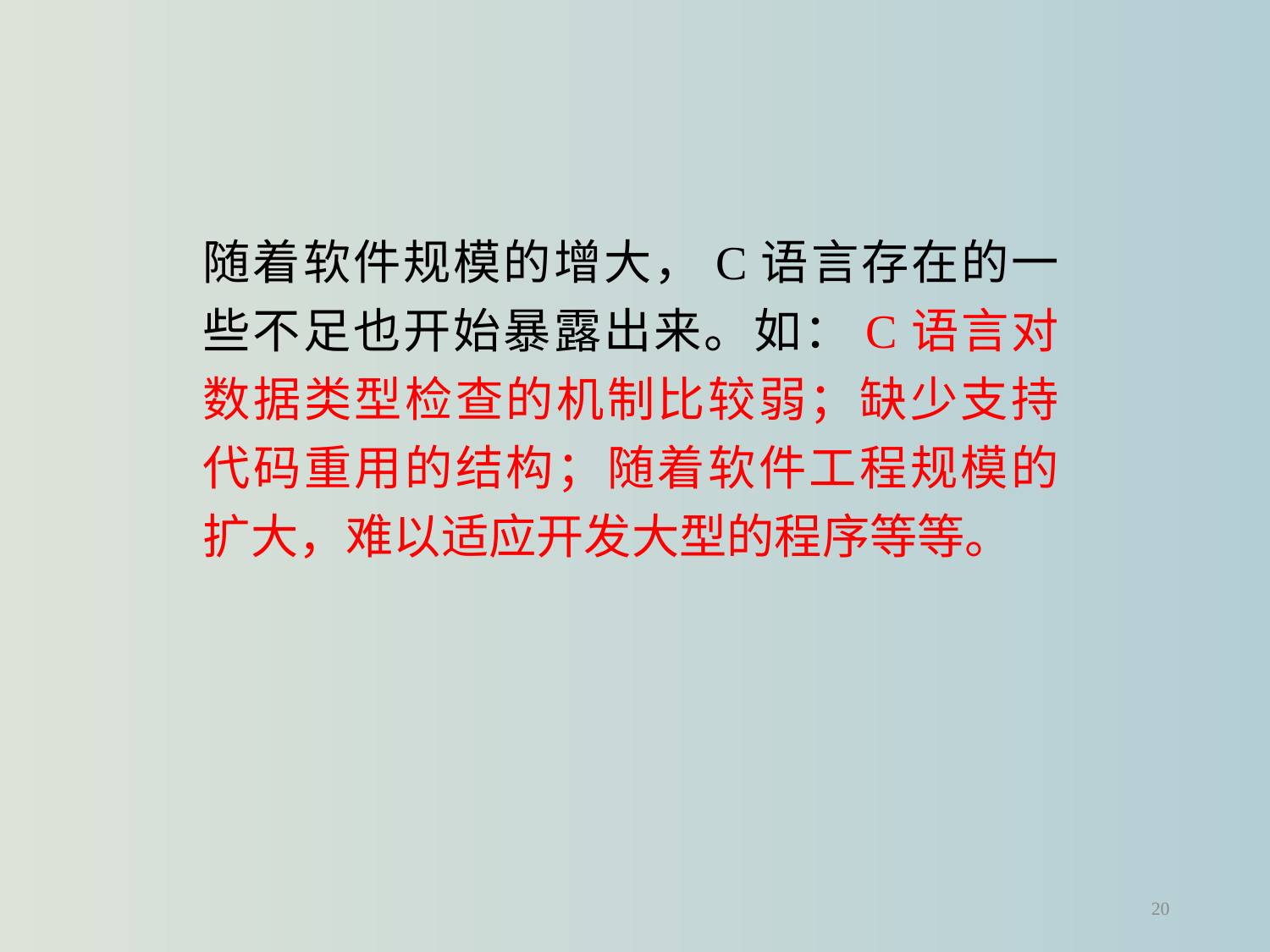

随着软件规模的增大，C语言存在的一些不足也开始暴露出来。如：C语言对数据类型检查的机制比较弱；缺少支持代码重用的结构；随着软件工程规模的扩大，难以适应开发大型的程序等等。
20